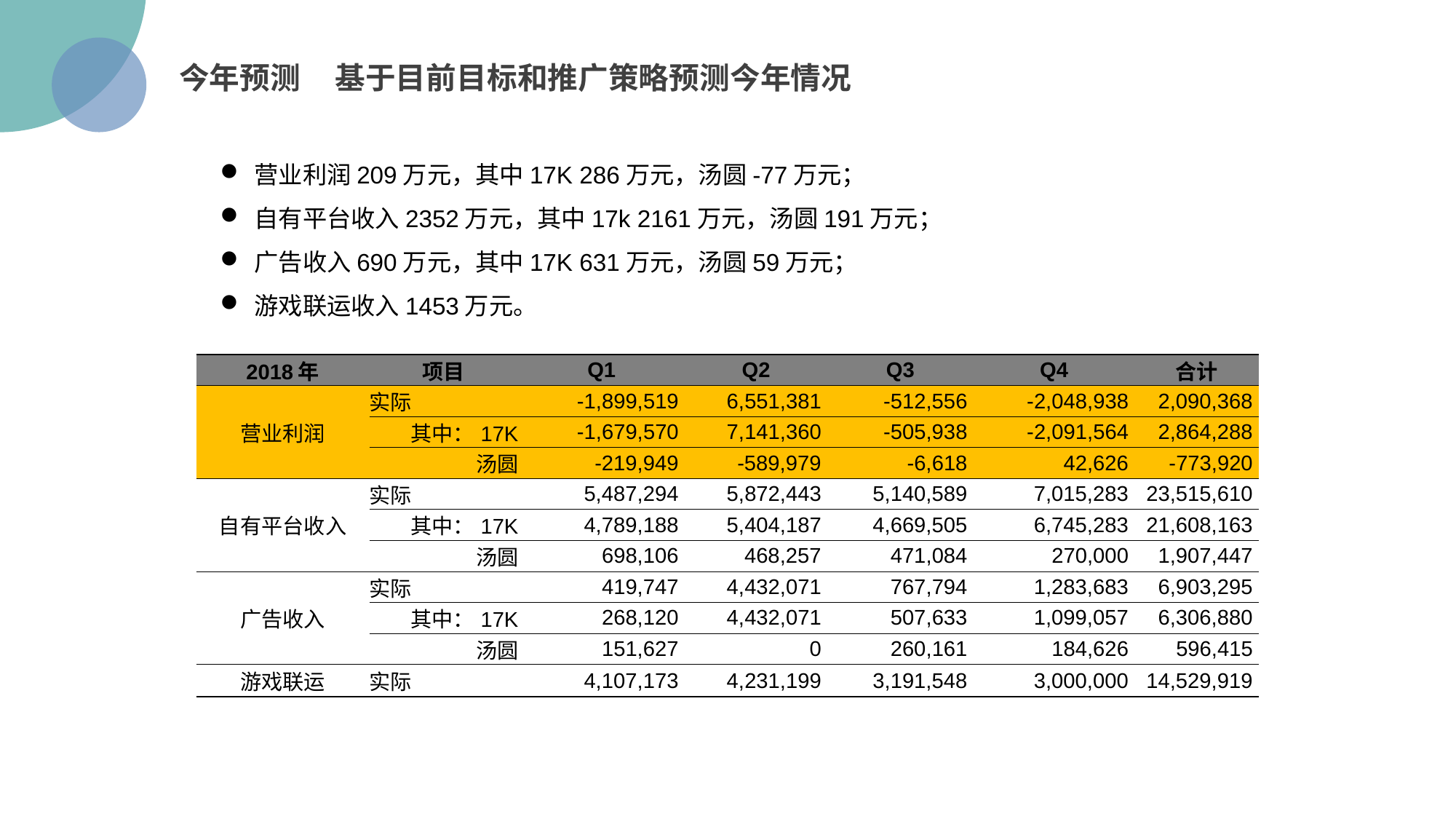

今年预测     基于目前目标和推广策略预测今年情况
营业利润209万元，其中17K 286万元，汤圆-77万元；
自有平台收入2352万元，其中17k 2161万元，汤圆191万元；
广告收入690万元，其中17K 631万元，汤圆59万元；
游戏联运收入1453万元。
| 2018年 | 项目 | Q1 | Q2 | Q3 | Q4 | 合计 |
| --- | --- | --- | --- | --- | --- | --- |
| 营业利润 | 实际 | -1,899,519 | 6,551,381 | -512,556 | -2,048,938 | 2,090,368 |
|  | 其中：17K | -1,679,570 | 7,141,360 | -505,938 | -2,091,564 | 2,864,288 |
|  | 汤圆 | -219,949 | -589,979 | -6,618 | 42,626 | -773,920 |
| 自有平台收入 | 实际 | 5,487,294 | 5,872,443 | 5,140,589 | 7,015,283 | 23,515,610 |
|  | 其中：17K | 4,789,188 | 5,404,187 | 4,669,505 | 6,745,283 | 21,608,163 |
|  | 汤圆 | 698,106 | 468,257 | 471,084 | 270,000 | 1,907,447 |
| 广告收入 | 实际 | 419,747 | 4,432,071 | 767,794 | 1,283,683 | 6,903,295 |
|  | 其中：17K | 268,120 | 4,432,071 | 507,633 | 1,099,057 | 6,306,880 |
|  | 汤圆 | 151,627 | 0 | 260,161 | 184,626 | 596,415 |
| 游戏联运 | 实际 | 4,107,173 | 4,231,199 | 3,191,548 | 3,000,000 | 14,529,919 |